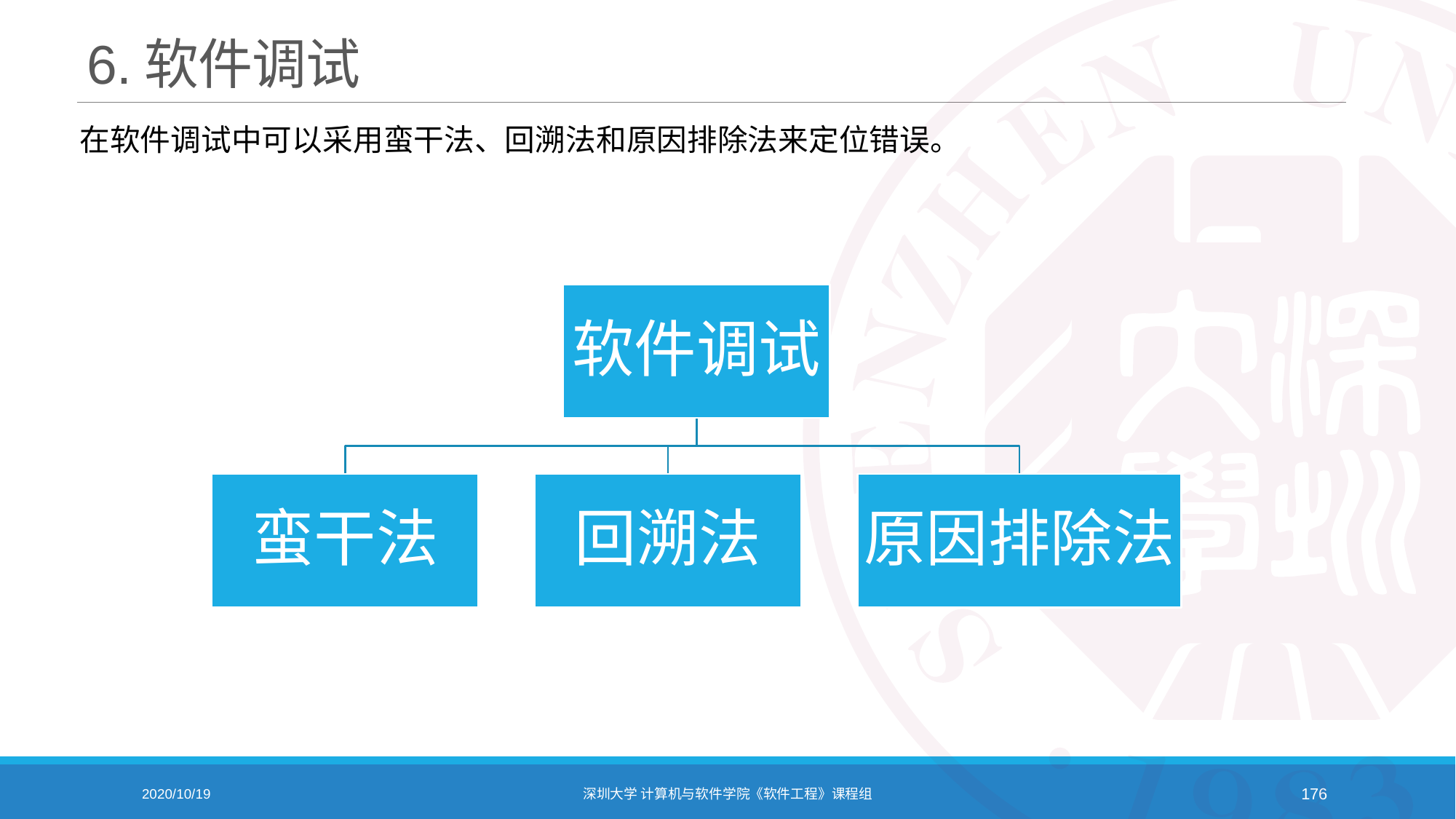

# 6.软件调试
在软件调试中可以采用蛮干法、回溯法和原因排除法来定位错误。
软件调试
蛮干法
回溯法
原因排除法
2020/10/19
深圳大学 计算机与软件学院《软件工程》课程组
176